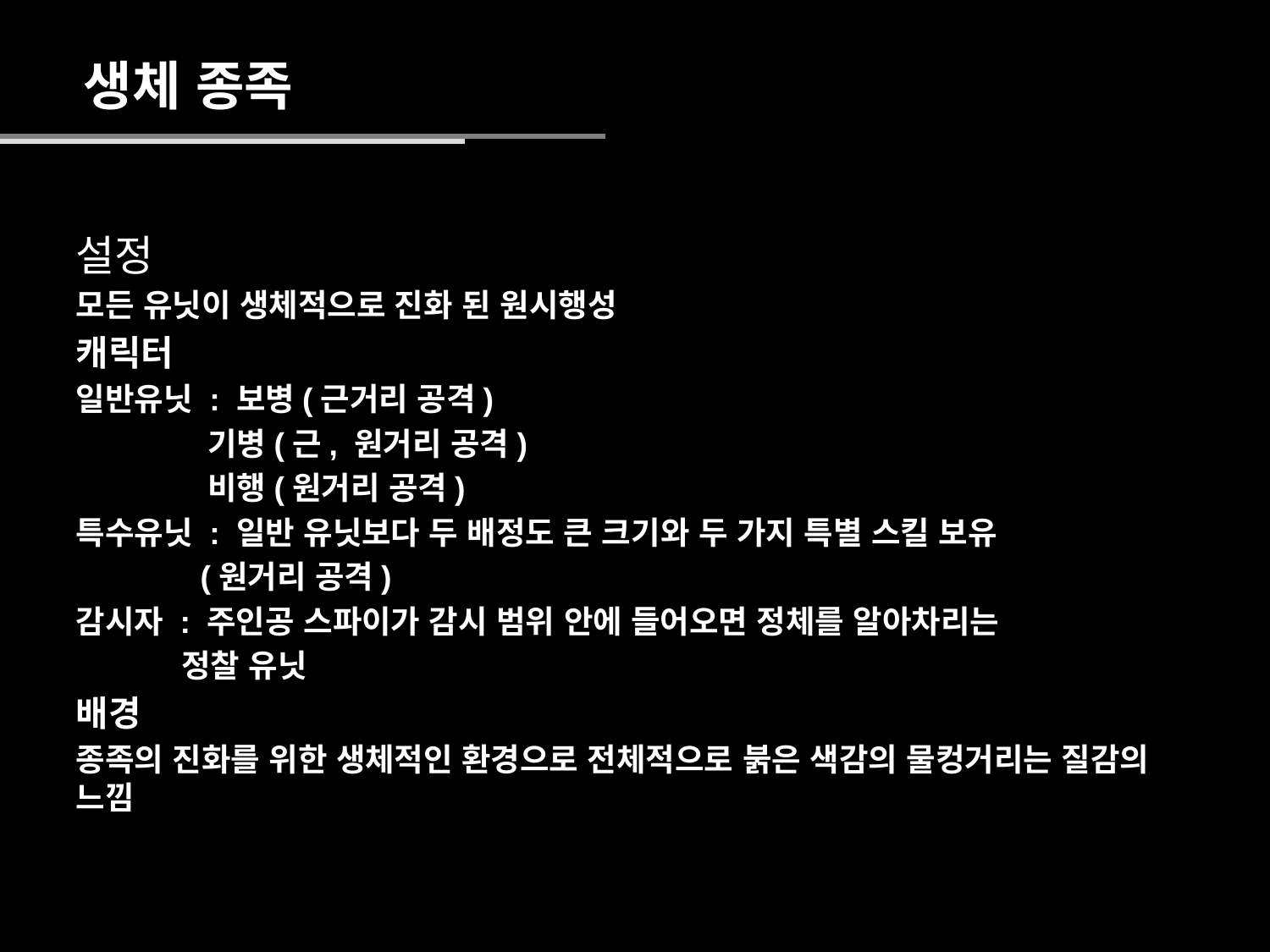

생체 종족
설정
모든 유닛이 생체적으로 진화 된 원시행성
캐릭터
일반유닛 : 보병(근거리 공격)
              기병(근, 원거리 공격)
              비행(원거리 공격)
특수유닛 : 일반 유닛보다 두 배정도 큰 크기와 두 가지 특별 스킬 보유
              (원거리 공격)
감시자 : 주인공 스파이가 감시 범위 안에 들어오면 정체를 알아차리는
           정찰 유닛
배경
종족의 진화를 위한 생체적인 환경으로 전체적으로 붉은 색감의 물컹거리는 질감의 느낌